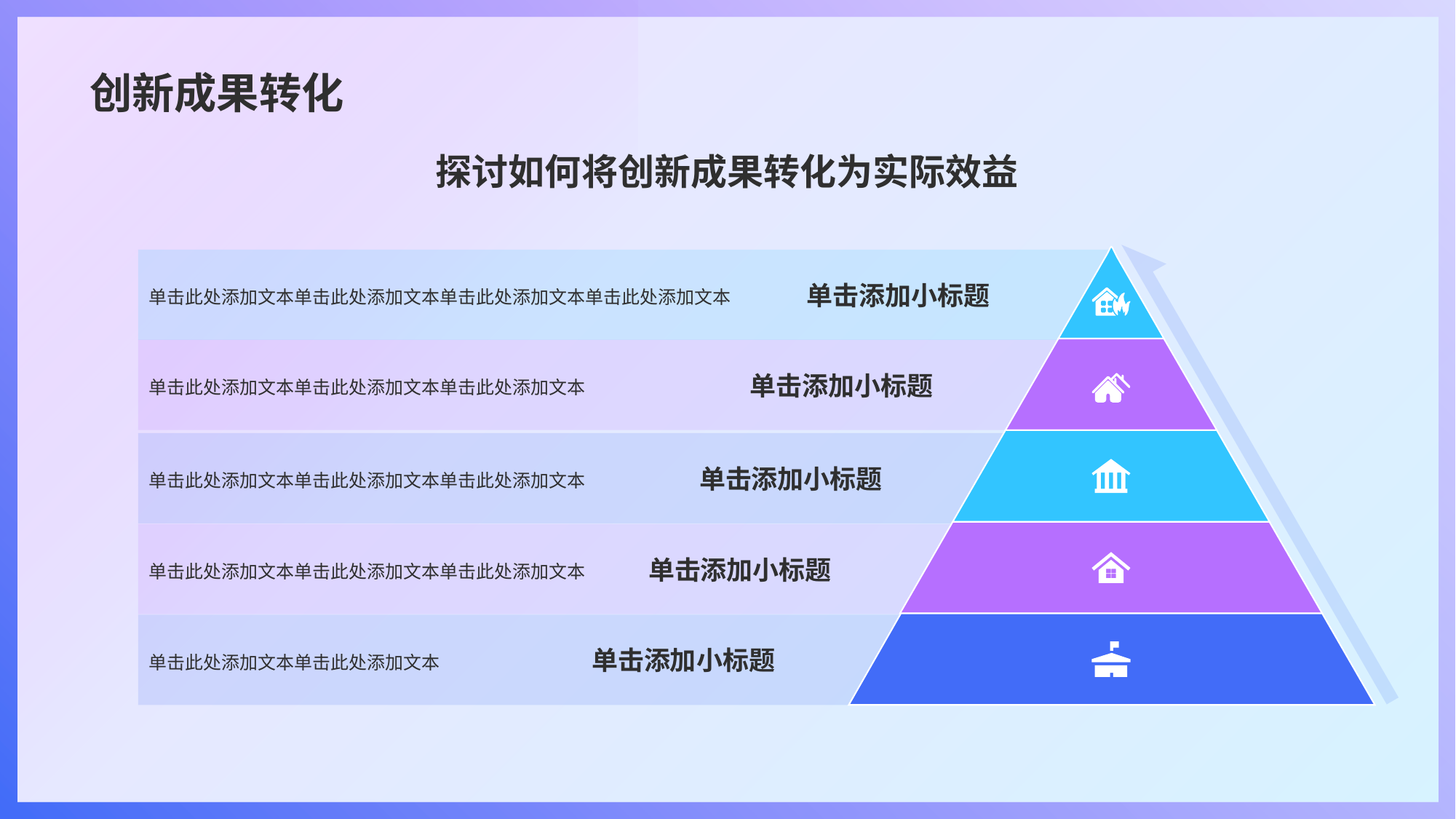

# 创新成果转化
探讨如何将创新成果转化为实际效益

单击此处添加文本单击此处添加文本单击此处添加文本单击此处添加文本
单击添加小标题

单击此处添加文本单击此处添加文本单击此处添加文本
单击添加小标题

单击此处添加文本单击此处添加文本单击此处添加文本
单击添加小标题

单击此处添加文本单击此处添加文本单击此处添加文本
单击添加小标题

单击此处添加文本单击此处添加文本
单击添加小标题